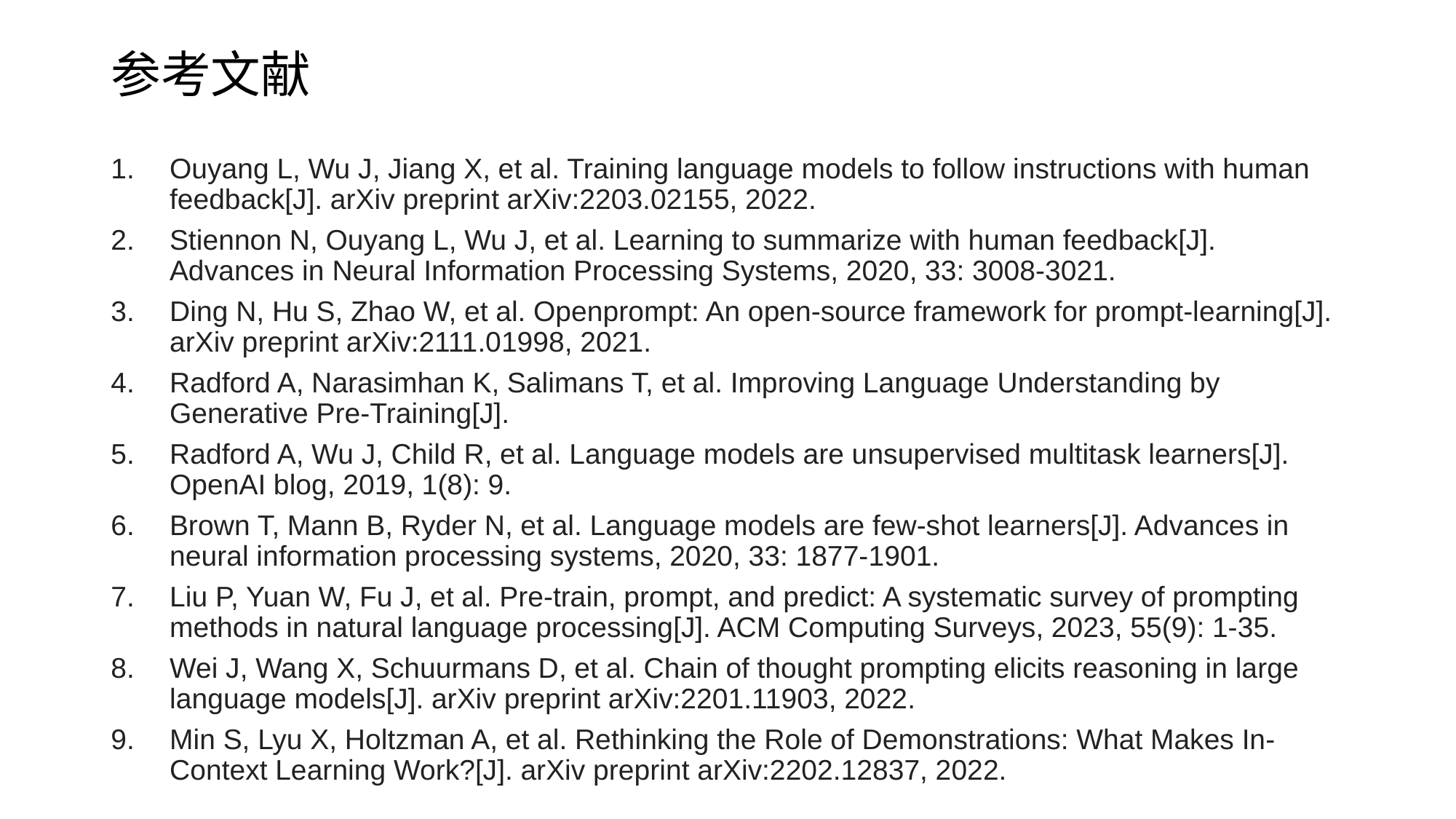

# 参考文献
Ouyang L, Wu J, Jiang X, et al. Training language models to follow instructions with human feedback[J]. arXiv preprint arXiv:2203.02155, 2022.
Stiennon N, Ouyang L, Wu J, et al. Learning to summarize with human feedback[J]. Advances in Neural Information Processing Systems, 2020, 33: 3008-3021.
Ding N, Hu S, Zhao W, et al. Openprompt: An open-source framework for prompt-learning[J]. arXiv preprint arXiv:2111.01998, 2021.
Radford A, Narasimhan K, Salimans T, et al. Improving Language Understanding by Generative Pre-Training[J].
Radford A, Wu J, Child R, et al. Language models are unsupervised multitask learners[J]. OpenAI blog, 2019, 1(8): 9.
Brown T, Mann B, Ryder N, et al. Language models are few-shot learners[J]. Advances in neural information processing systems, 2020, 33: 1877-1901.
Liu P, Yuan W, Fu J, et al. Pre-train, prompt, and predict: A systematic survey of prompting methods in natural language processing[J]. ACM Computing Surveys, 2023, 55(9): 1-35.
Wei J, Wang X, Schuurmans D, et al. Chain of thought prompting elicits reasoning in large language models[J]. arXiv preprint arXiv:2201.11903, 2022.
Min S, Lyu X, Holtzman A, et al. Rethinking the Role of Demonstrations: What Makes In-Context Learning Work?[J]. arXiv preprint arXiv:2202.12837, 2022.